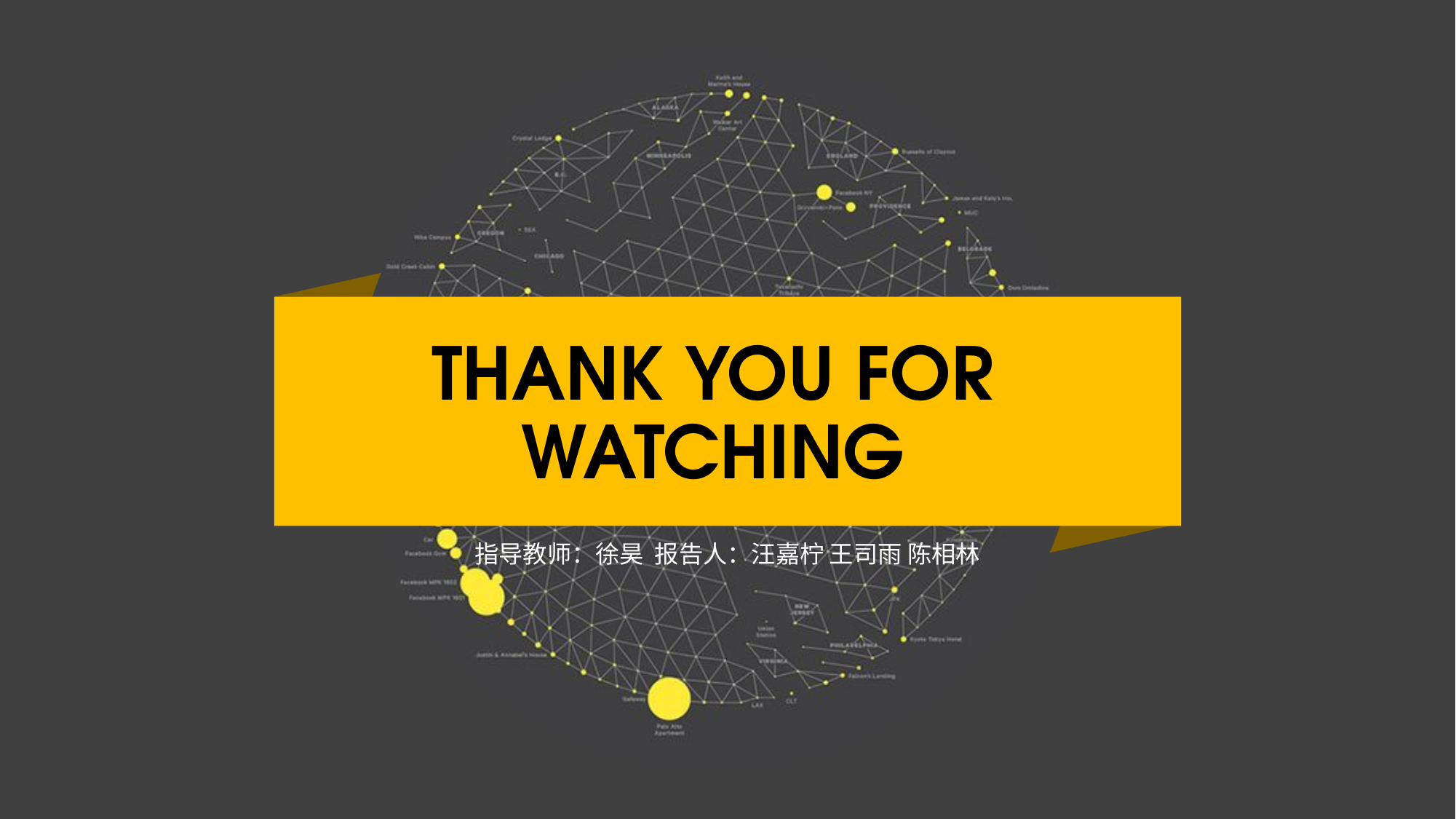

THANK YOU FOR WATCHING
指导教师：徐昊  报告人：汪嘉柠 王司雨 陈相林